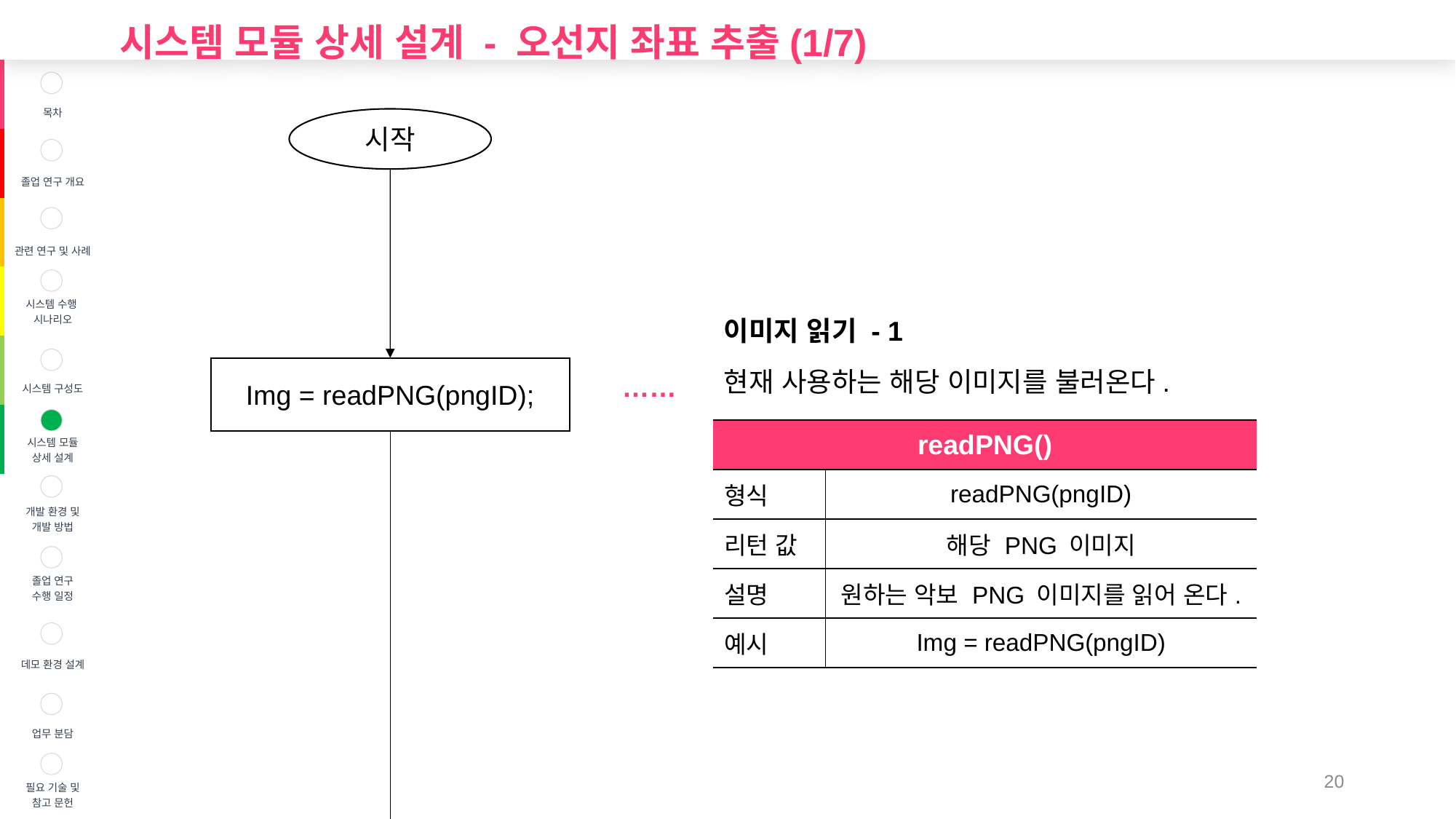

시스템 모듈 상세 설계 - 오선지 좌표 추출(1/7)
|  | 목차 |
| --- | --- |
|  | 졸업 연구 개요 |
|  | 관련 연구 및 사례 |
|  | 시스템 수행 시나리오 |
|  | 시스템 구성도 |
|  | 시스템 모듈 상세 설계 |
|  | 개발 환경 및 개발 방법 |
|  | 졸업 연구 수행 일정 |
|  | 데모 환경 설계 |
|  | 업무 분담 |
|  | 필요 기술 및 참고 문헌 |

시작

이미지 읽기 - 1

현재 사용하는 해당 이미지를 불러온다.

Img = readPNG(pngID);
……

| readPNG() |  |
| --- | --- |
| 형식 | readPNG(pngID) |
| 리턴 값 | 해당 PNG 이미지 |
| 설명 | 원하는 악보 PNG 이미지를 읽어 온다. |
| 예시 | Img = readPNG(pngID) |

20